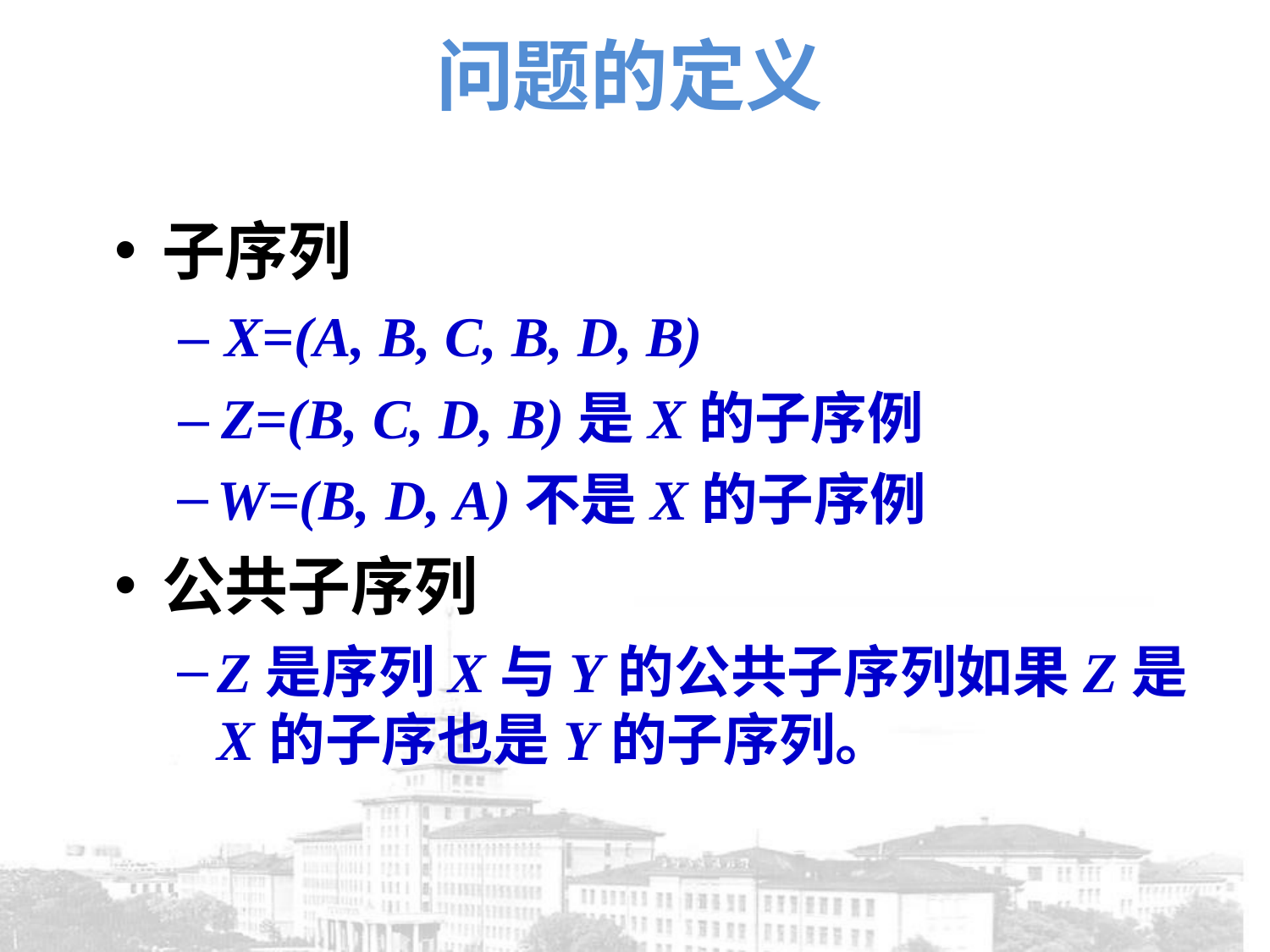

# 问题的定义
子序列
– X=(A, B, C, B, D, B)
– Z=(B, C, D, B)是X的子序例
W=(B, D, A)不是X的子序例
公共子序列
Z是序列X与Y的公共子序列如果Z是X的子序也是Y的子序列。